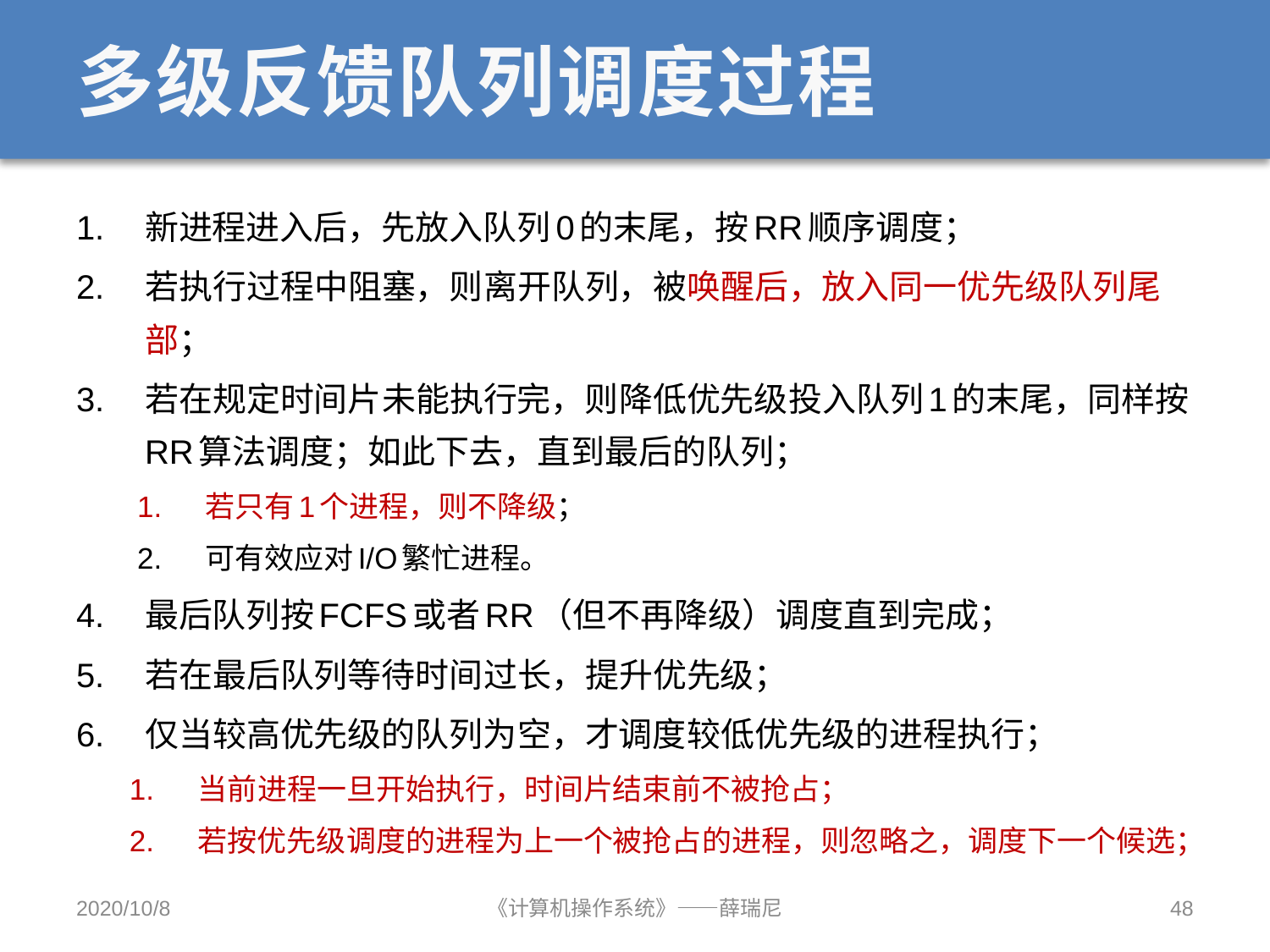

# 多级反馈队列调度过程
新进程进入后，先放入队列0的末尾，按RR顺序调度；
若执行过程中阻塞，则离开队列，被唤醒后，放入同一优先级队列尾部；
若在规定时间片未能执行完，则降低优先级投入队列1的末尾，同样按RR算法调度；如此下去，直到最后的队列；
若只有1个进程，则不降级；
可有效应对I/O繁忙进程。
最后队列按FCFS或者RR（但不再降级）调度直到完成；
若在最后队列等待时间过长，提升优先级；
仅当较高优先级的队列为空，才调度较低优先级的进程执行；
当前进程一旦开始执行，时间片结束前不被抢占；
若按优先级调度的进程为上一个被抢占的进程，则忽略之，调度下一个候选；
2020/10/8
《计算机操作系统》——薛瑞尼
48